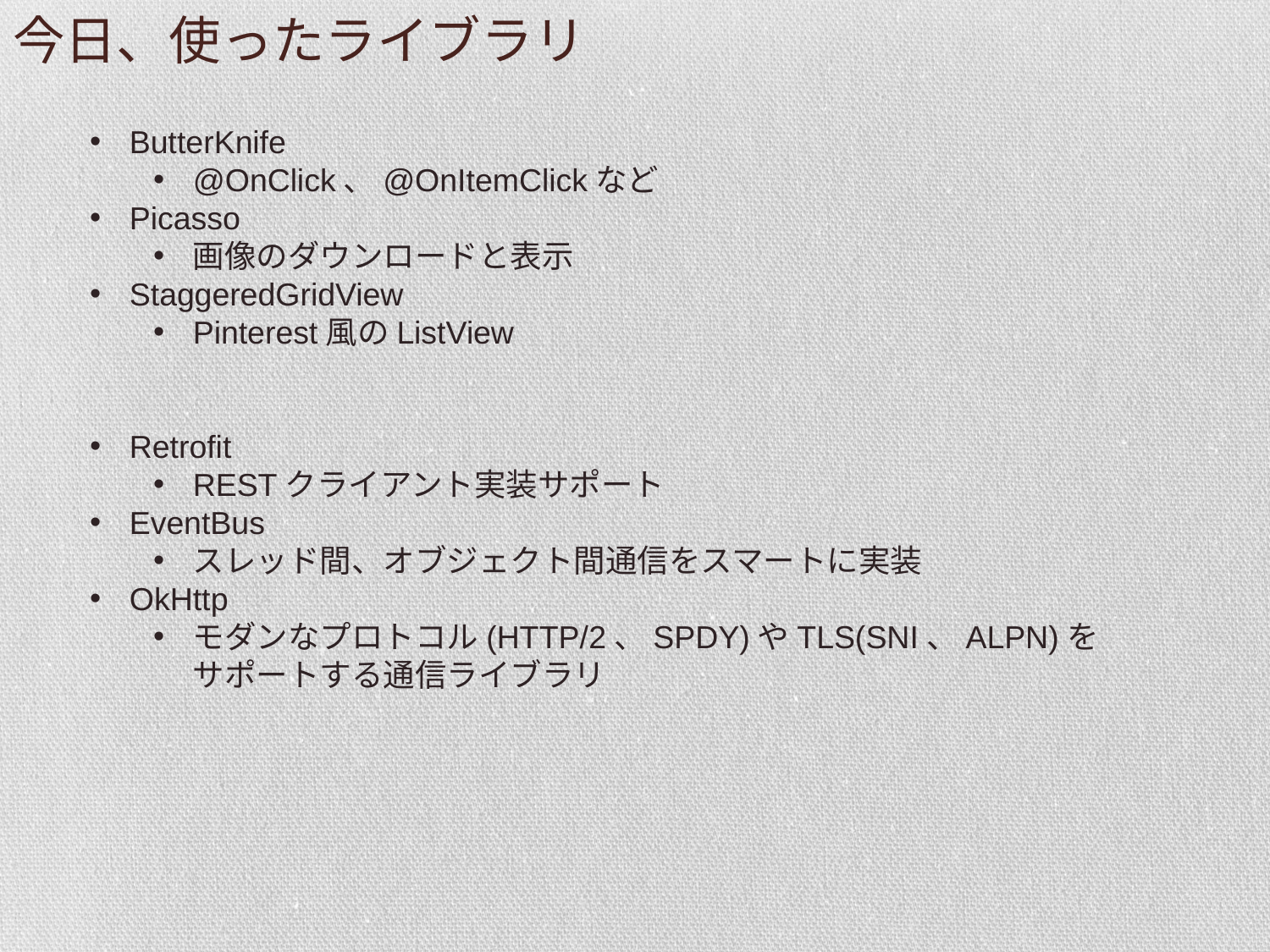

# 今日、使ったライブラリ
ButterKnife
@OnClick、@OnItemClickなど
Picasso
画像のダウンロードと表示
StaggeredGridView
Pinterest風のListView

Retrofit
RESTクライアント実装サポート
EventBus
スレッド間、オブジェクト間通信をスマートに実装
OkHttp
モダンなプロトコル(HTTP/2、SPDY)やTLS(SNI、ALPN)を
サポートする通信ライブラリ